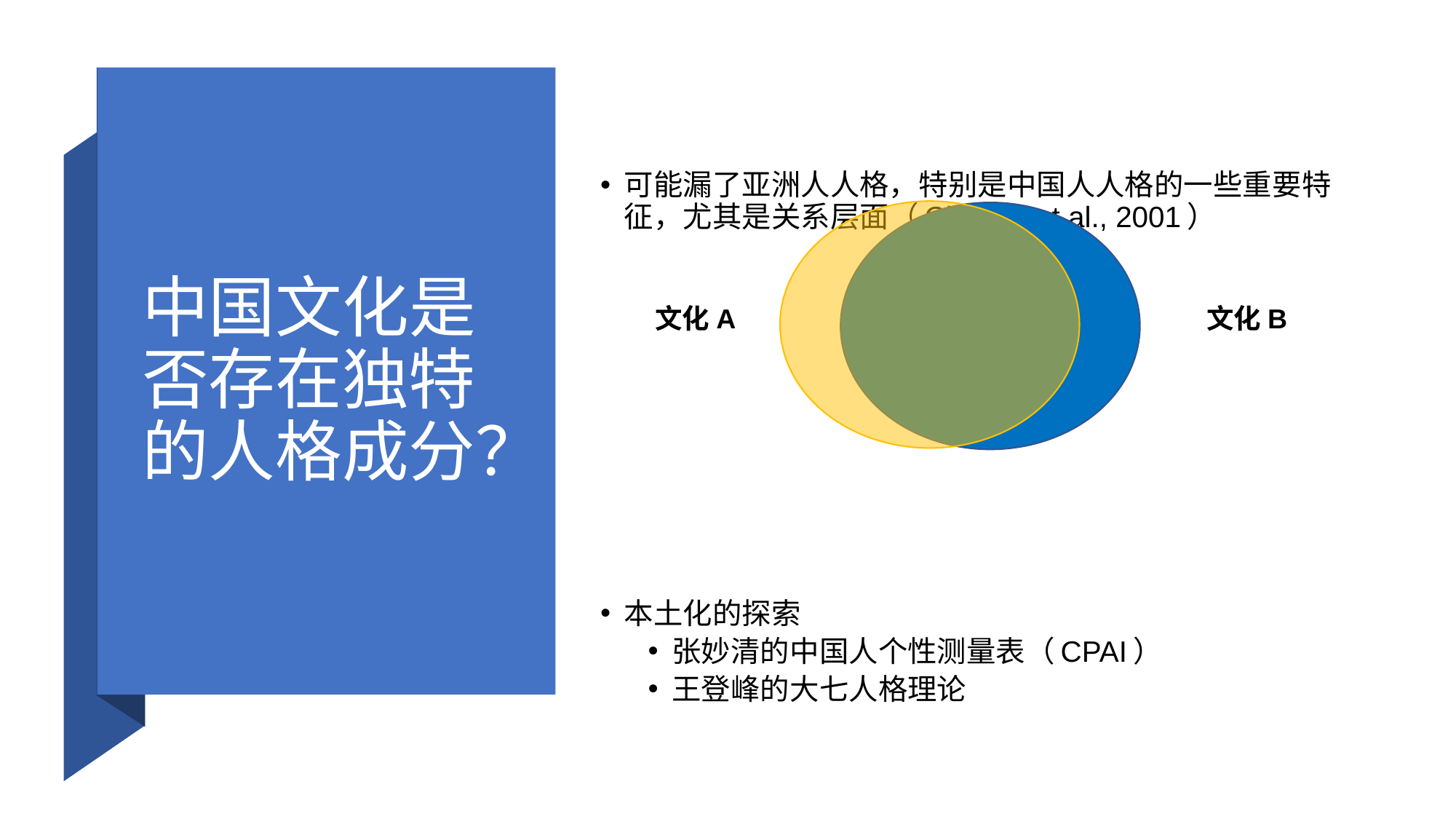

# 中国文化是否存在独特的人格成分？
可能漏了亚洲人人格，特别是中国人人格的一些重要特征，尤其是关系层面（Cheung et al., 2001）

本土化的探索
张妙清的中国人个性测量表（CPAI）
王登峰的大七人格理论

文化A
文化B